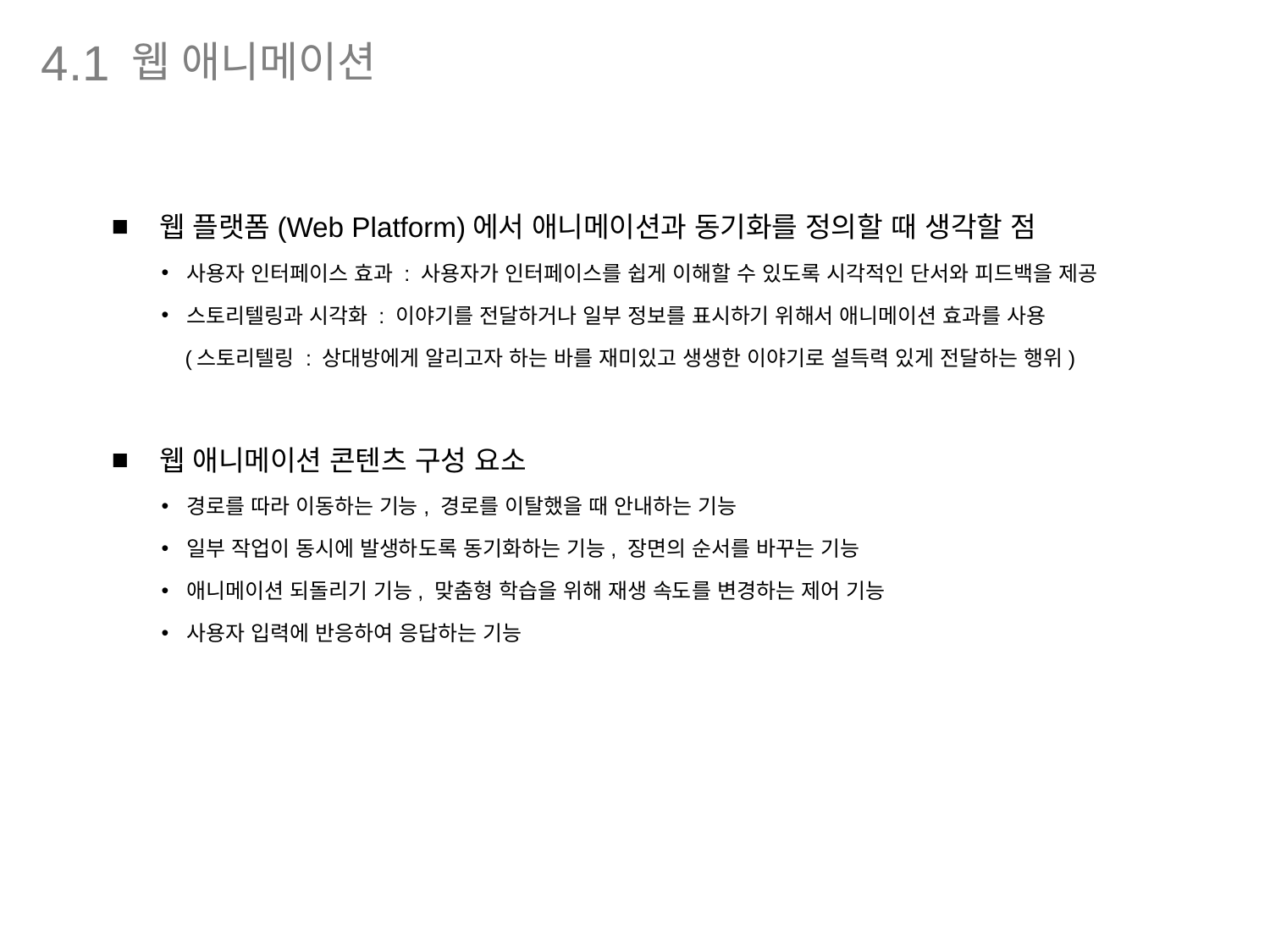

웹 애니메이션
4.1
웹 플랫폼(Web Platform)에서 애니메이션과 동기화를 정의할 때 생각할 점
사용자 인터페이스 효과 : 사용자가 인터페이스를 쉽게 이해할 수 있도록 시각적인 단서와 피드백을 제공
스토리텔링과 시각화 : 이야기를 전달하거나 일부 정보를 표시하기 위해서 애니메이션 효과를 사용
    (스토리텔링 : 상대방에게 알리고자 하는 바를 재미있고 생생한 이야기로 설득력 있게 전달하는 행위)

웹 애니메이션 콘텐츠 구성 요소
경로를 따라 이동하는 기능, 경로를 이탈했을 때 안내하는 기능
일부 작업이 동시에 발생하도록 동기화하는 기능, 장면의 순서를 바꾸는 기능
애니메이션 되돌리기 기능, 맞춤형 학습을 위해 재생 속도를 변경하는 제어 기능
사용자 입력에 반응하여 응답하는 기능